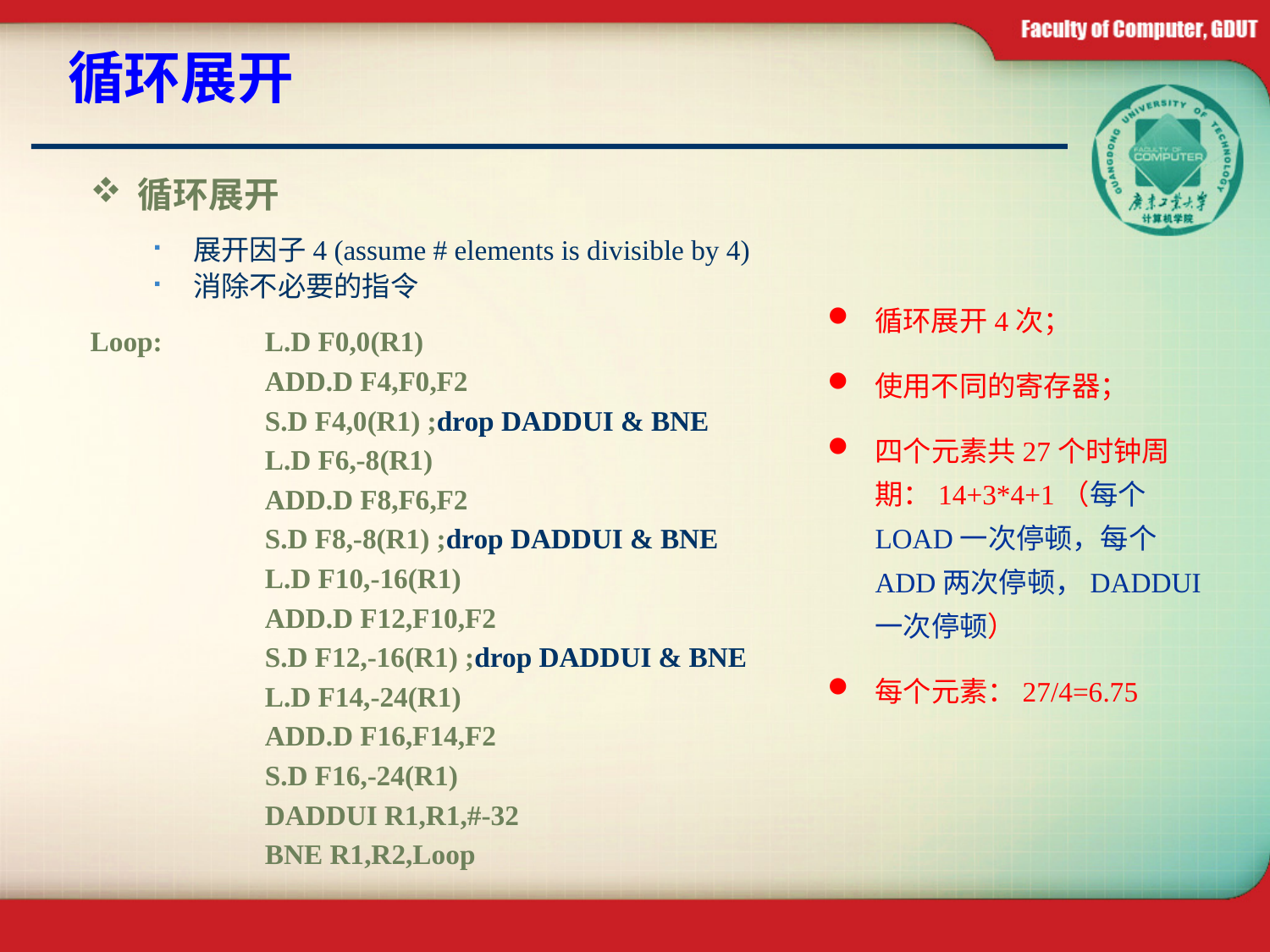

# 循环展开
循环展开
展开因子4 (assume # elements is divisible by 4)
消除不必要的指令
Loop:	L.D F0,0(R1)
		ADD.D F4,F0,F2
		S.D F4,0(R1) ;drop DADDUI & BNE
		L.D F6,-8(R1)
		ADD.D F8,F6,F2
		S.D F8,-8(R1) ;drop DADDUI & BNE
		L.D F10,-16(R1)
		ADD.D F12,F10,F2
		S.D F12,-16(R1) ;drop DADDUI & BNE
		L.D F14,-24(R1)
		ADD.D F16,F14,F2
		S.D F16,-24(R1)
		DADDUI R1,R1,#-32
		BNE R1,R2,Loop
循环展开4次；
使用不同的寄存器；
四个元素共27个时钟周期：14+3*4+1（每个LOAD一次停顿，每个ADD两次停顿，DADDUI一次停顿）
每个元素：27/4=6.75